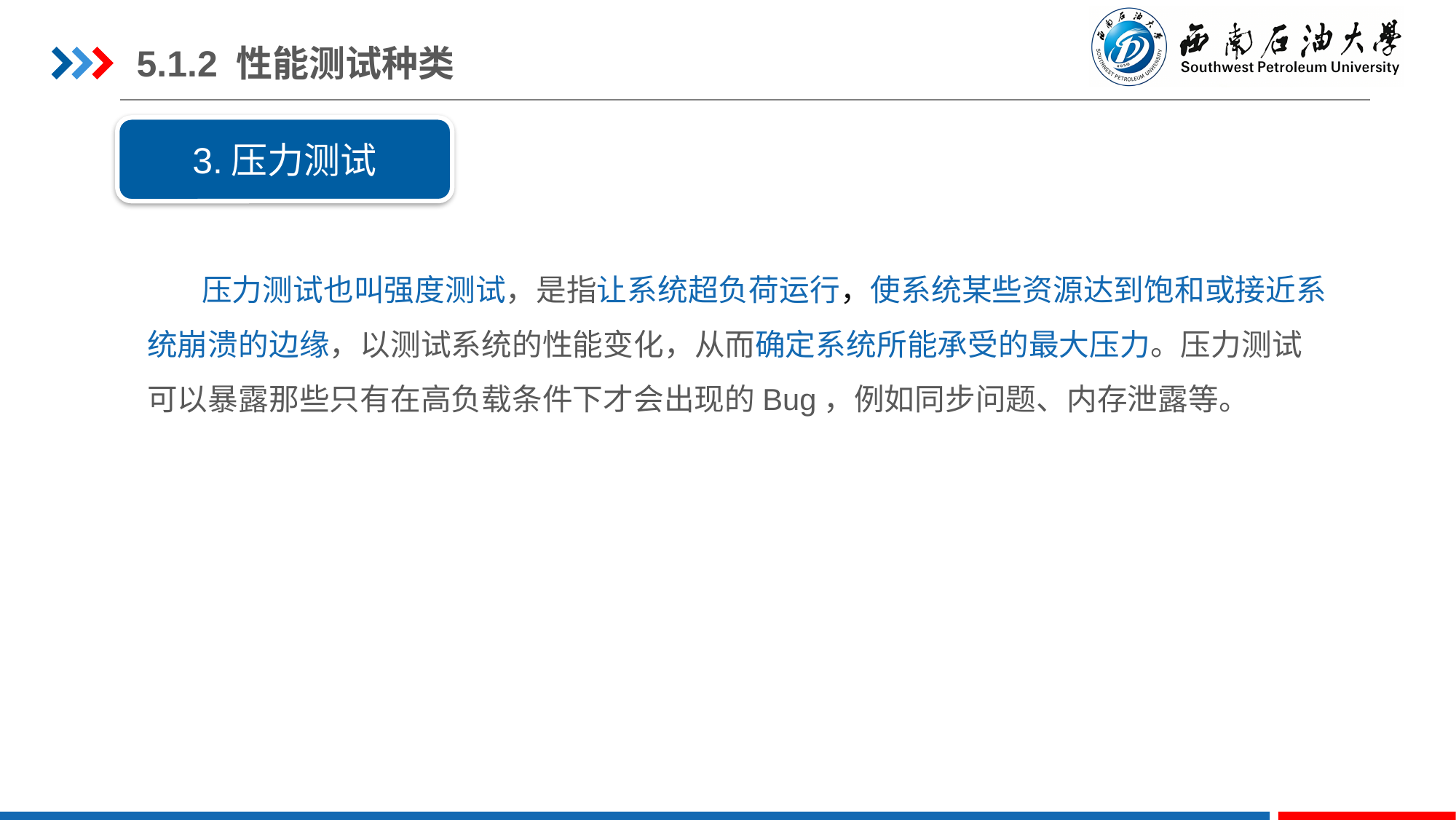

5.1.2 性能测试种类
3.压力测试
压力测试也叫强度测试，是指让系统超负荷运行，使系统某些资源达到饱和或接近系统崩溃的边缘，以测试系统的性能变化，从而确定系统所能承受的最大压力。压力测试可以暴露那些只有在高负载条件下才会出现的Bug，例如同步问题、内存泄露等。